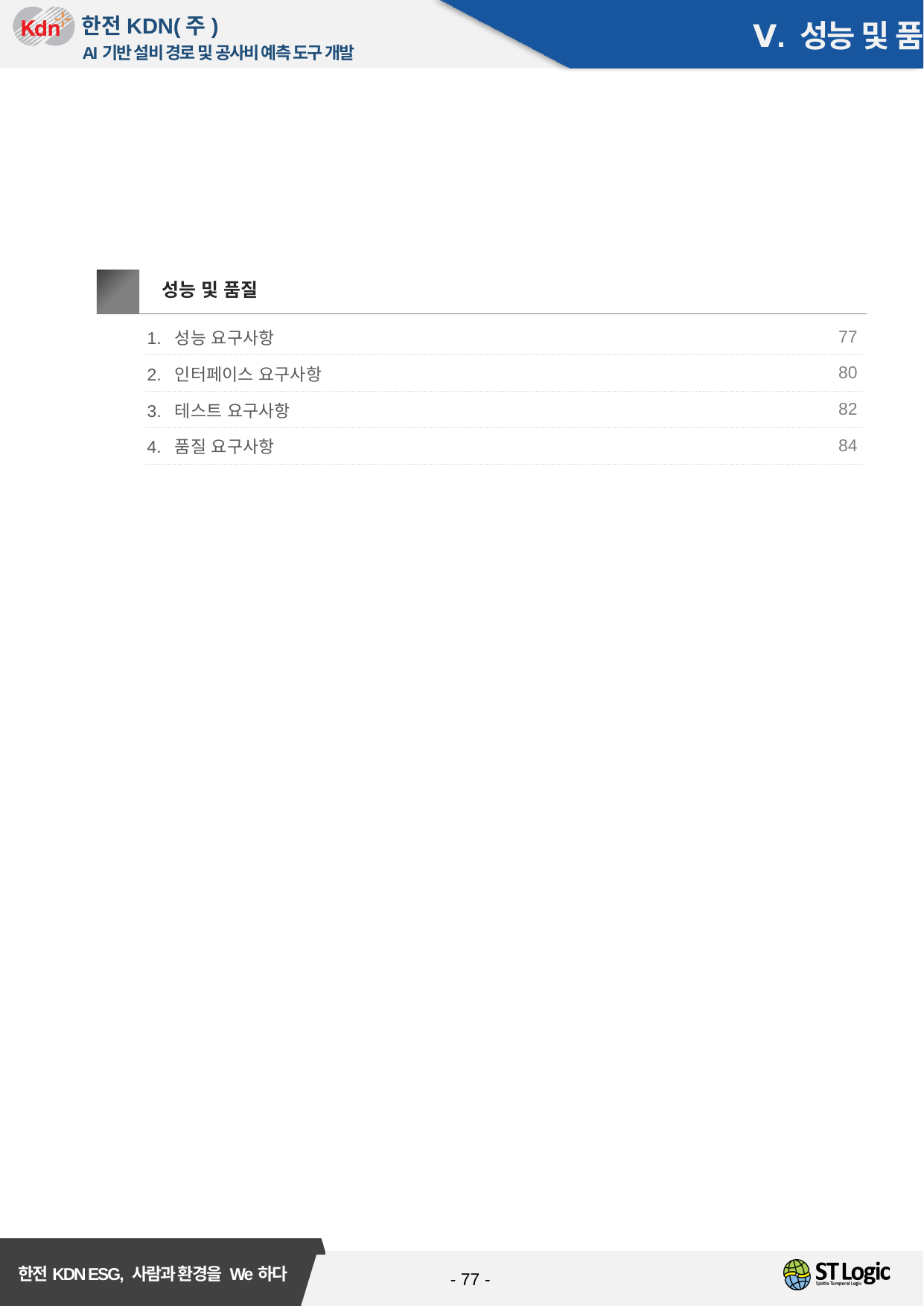

Ⅴ. 성능 및 품질
Ⅴ
성능 및 품질
| 1. 성능 요구사항 | 77 |
| --- | --- |
| 2. 인터페이스 요구사항 | 80 |
| 3. 테스트 요구사항 | 82 |
| 4. 품질 요구사항 | 84 |